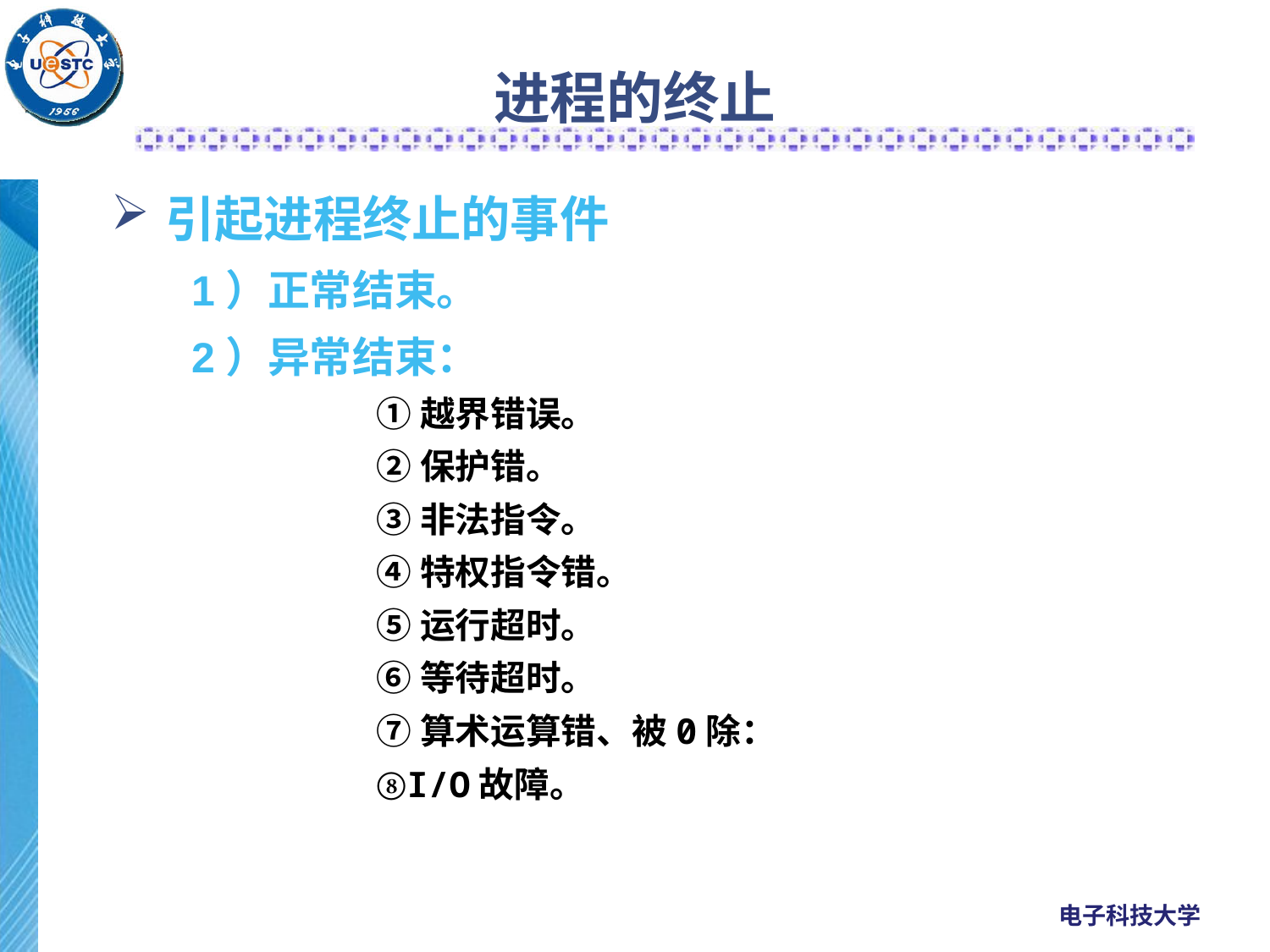

# 进程的终止
引起进程终止的事件
1）正常结束。
2）异常结束：
①越界错误。
②保护错。
③非法指令。
④特权指令错。
⑤运行超时。
⑥等待超时。
⑦算术运算错、被0除：
⑧I/O故障。